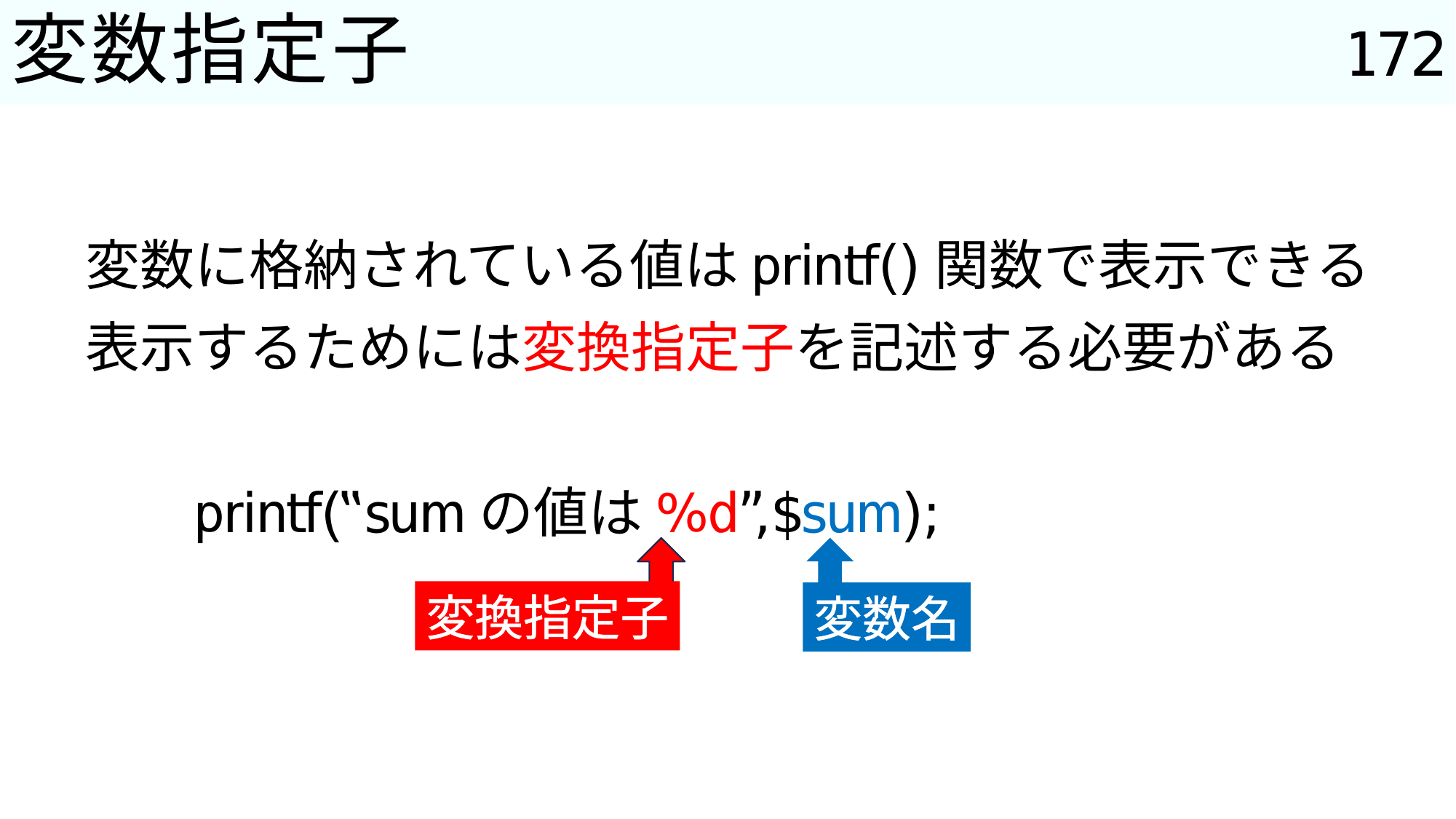

172
# 変数指定子
変数に格納されている値はprintf()関数で表示できる
表示するためには変換指定子を記述する必要がある

	printf(“sumの値は%d”,$sum);

変換指定子
変数名